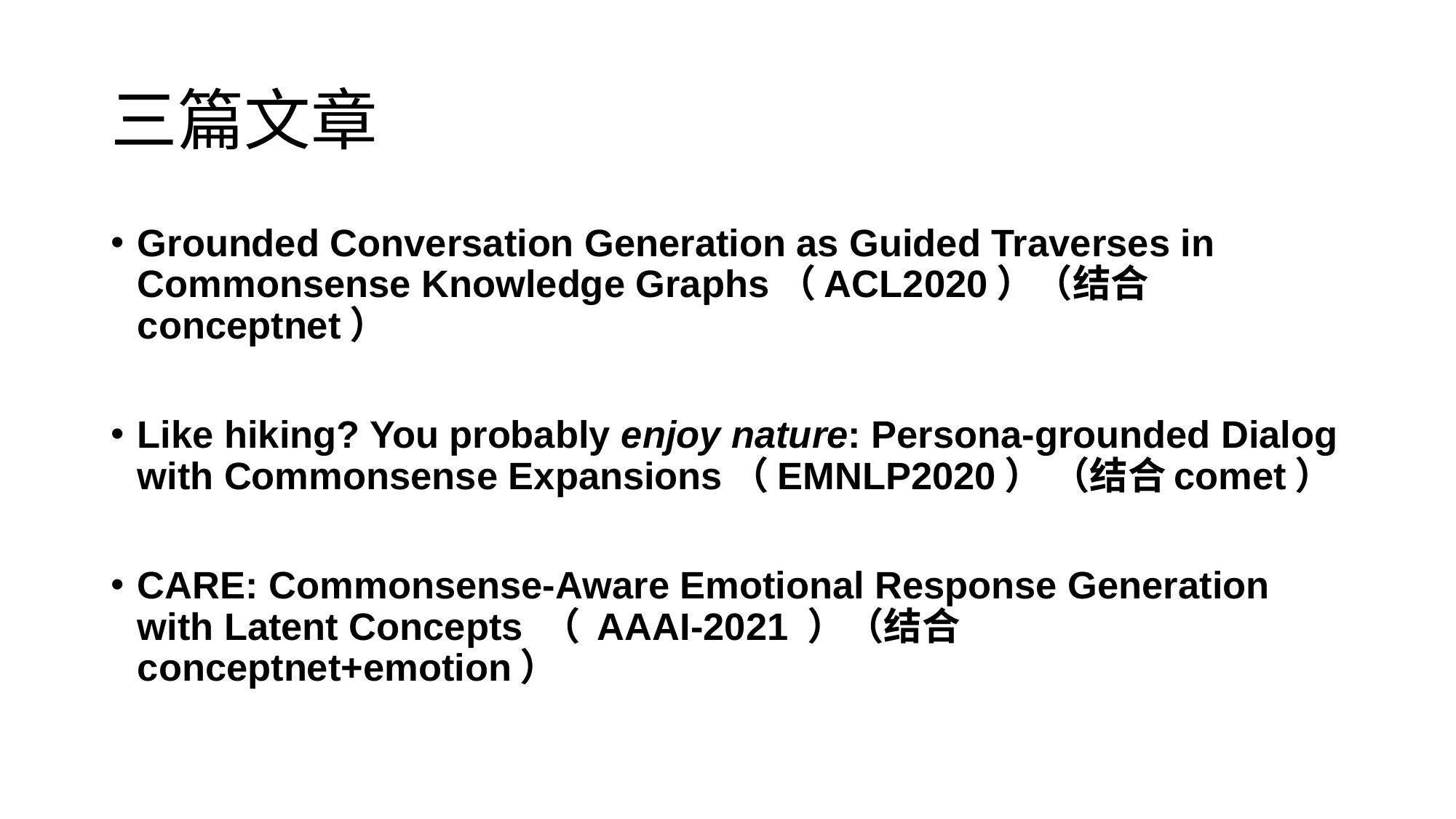

# 三篇文章
Grounded Conversation Generation as Guided Traverses in Commonsense Knowledge Graphs（ACL2020）（结合conceptnet）

Like hiking? You probably enjoy nature: Persona-grounded Dialog with Commonsense Expansions（EMNLP2020） （结合comet）

CARE: Commonsense-Aware Emotional Response Generation with Latent Concepts （ AAAI-2021 ）（结合conceptnet+emotion）